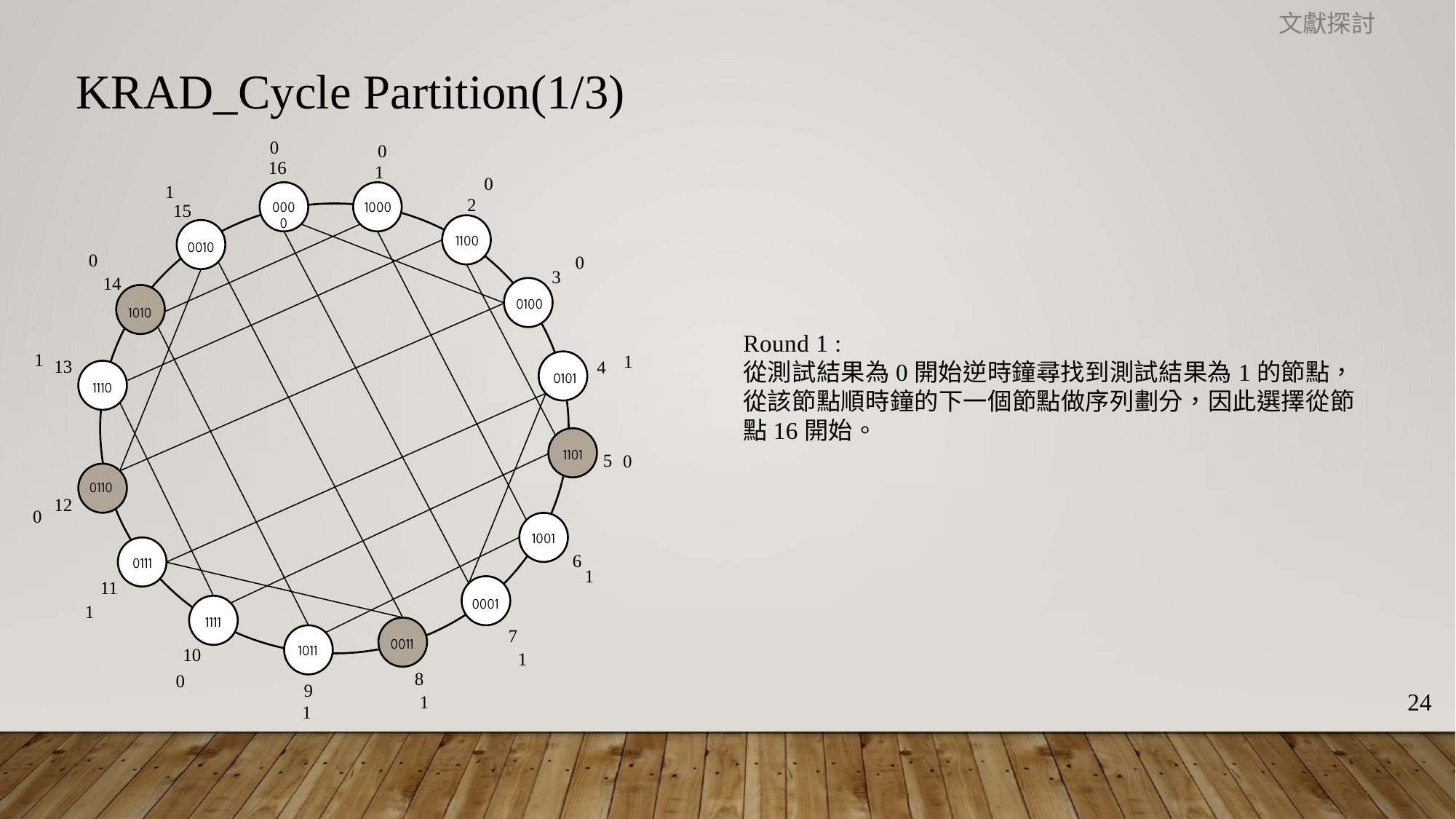

文獻探討
KRAD_Cycle Partition(1/3)
0
0
16
1

2
0000
1000
15

1100
0010
3
14

0100
1010
13
4

0101
1110

1101
5

0110
12

1001

6
0111
11

0001

1111

7

0011
1011
10
8
9
0
1
0
0
1
1
0
0
1
1
1
0
1
1
Round 1 :
從測試結果為0開始逆時鐘尋找到測試結果為1的節點，從該節點順時鐘的下一個節點做序列劃分，因此選擇從節點16開始。
24